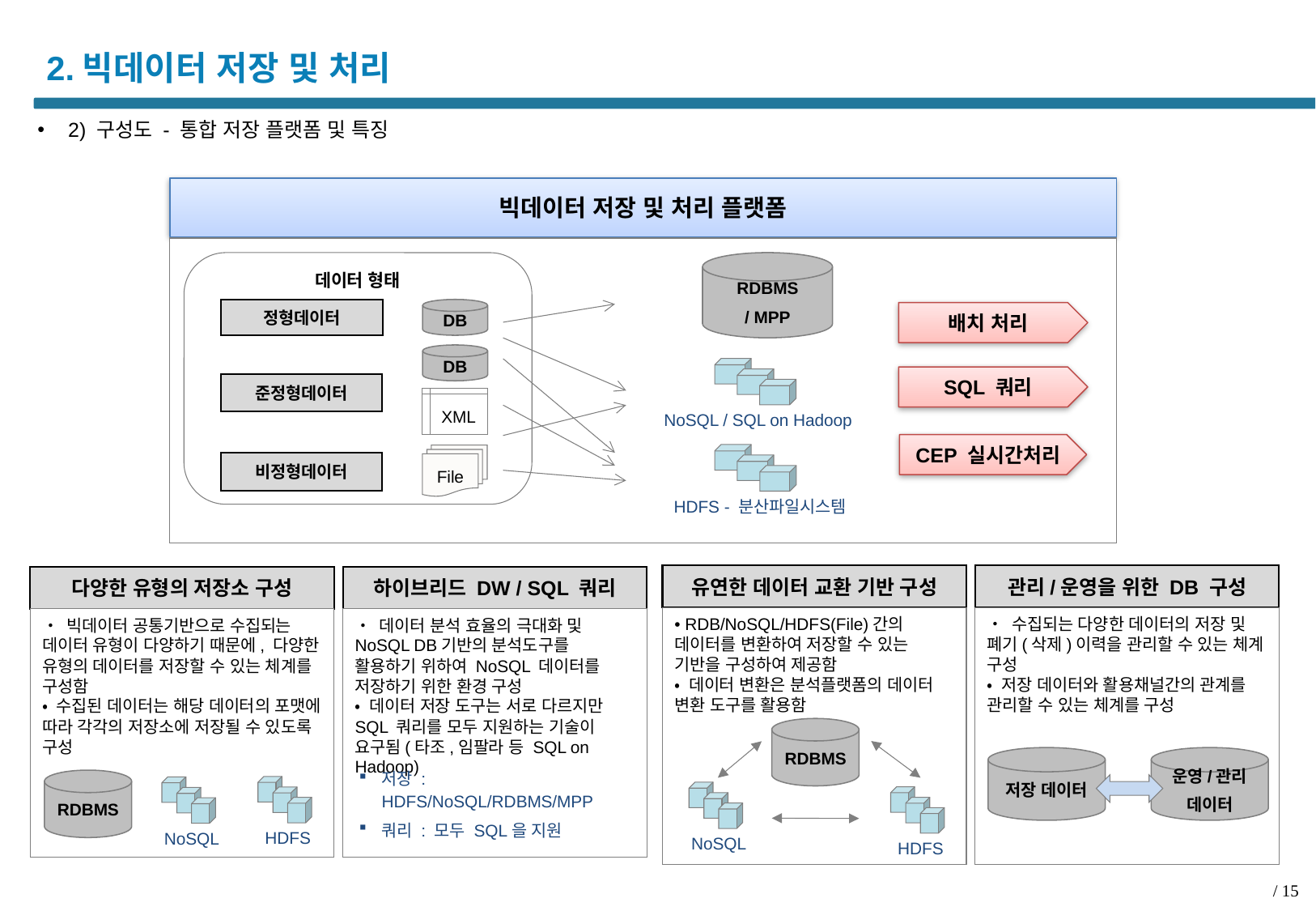

# 2.빅데이터 저장 및 처리
2) 구성도 - 통합 저장 플랫폼 및 특징
빅데이터 저장 및 처리 플랫폼

데이터 형태
RDBMS
/ MPP
정형데이터
DB
배치 처리
DB
NoSQL / SQL on Hadoop

SQL 쿼리
준정형데이터
XML
CEP 실시간처리
HDFS - 분산파일시스템

File
비정형데이터
유연한 데이터 교환 기반 구성
관리/운영을 위한 DB 구성
다양한 유형의 저장소 구성
하이브리드 DW / SQL 쿼리
• RDB/NoSQL/HDFS(File)간의 데이터를 변환하여 저장할 수 있는 기반을 구성하여 제공함
• 데이터 변환은 분석플랫폼의 데이터 변환 도구를 활용함
• 수집되는 다양한 데이터의 저장 및 폐기(삭제)이력을 관리할 수 있는 체계 구성
• 저장 데이터와 활용채널간의 관계를 관리할 수 있는 체계를 구성
• 빅데이터 공통기반으로 수집되는 데이터 유형이 다양하기 때문에, 다양한 유형의 데이터를 저장할 수 있는 체계를 구성함
• 수집된 데이터는 해당 데이터의 포맷에 따라 각각의 저장소에 저장될 수 있도록 구성
• 데이터 분석 효율의 극대화 및 NoSQL DB기반의 분석도구를 활용하기 위하여 NoSQL 데이터를 저장하기 위한 환경 구성
• 데이터 저장 도구는 서로 다르지만 SQL 쿼리를 모두 지원하는 기술이 요구됨(타조,임팔라 등 SQL on Hadoop)
RDBMS
저장 데이터
운영/관리
데이터
HDFS

NoSQL

RDBMS
NoSQL

HDFS

저장 : HDFS/NoSQL/RDBMS/MPP
쿼리 : 모두 SQL을 지원
/ 15